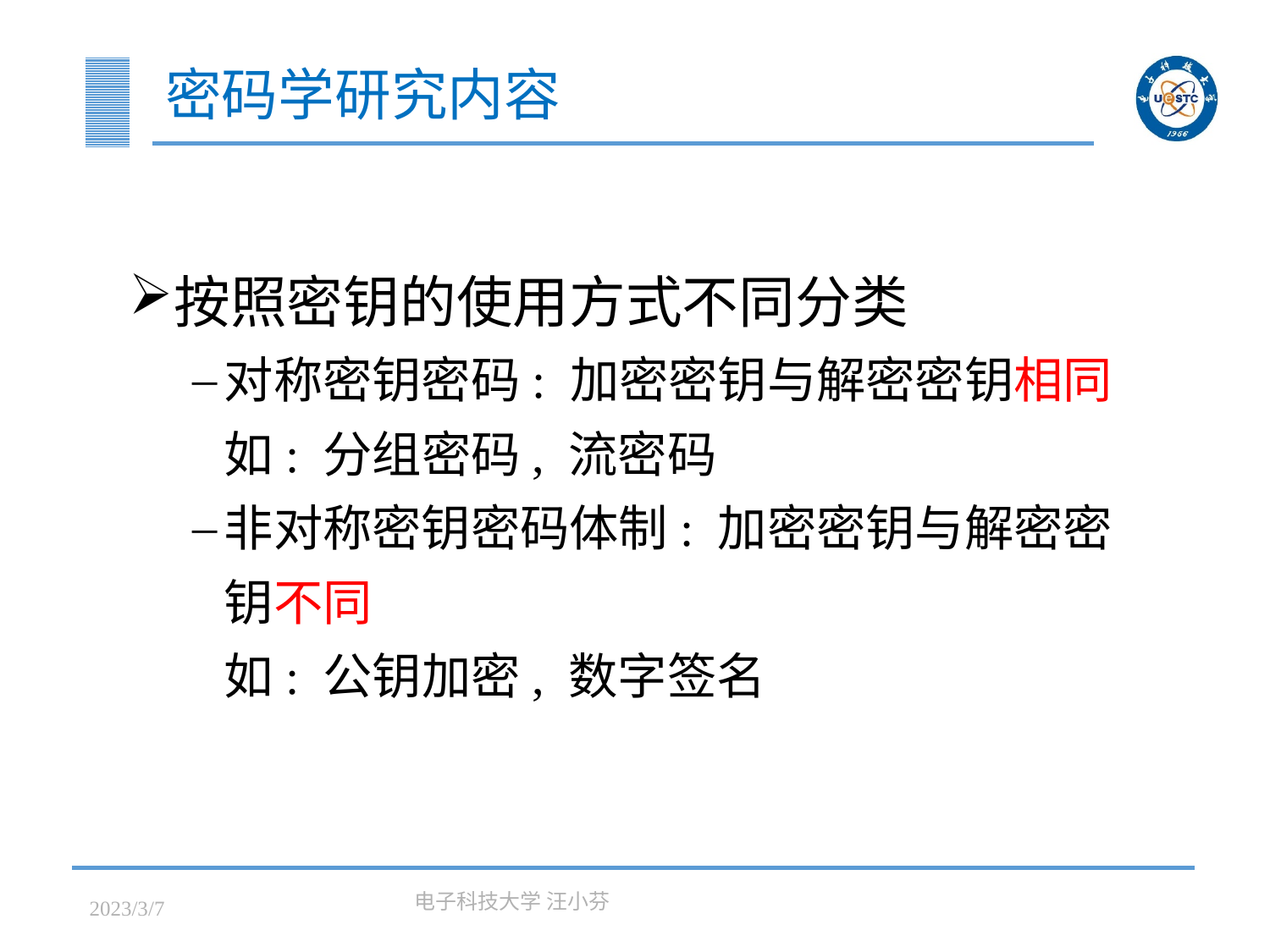

# 密码学研究内容
按照密钥的使用方式不同分类
对称密钥密码: 加密密钥与解密密钥相同
如: 分组密码, 流密码
非对称密钥密码体制: 加密密钥与解密密钥不同
如: 公钥加密, 数字签名

2023/3/7
电子科技大学 汪小芬